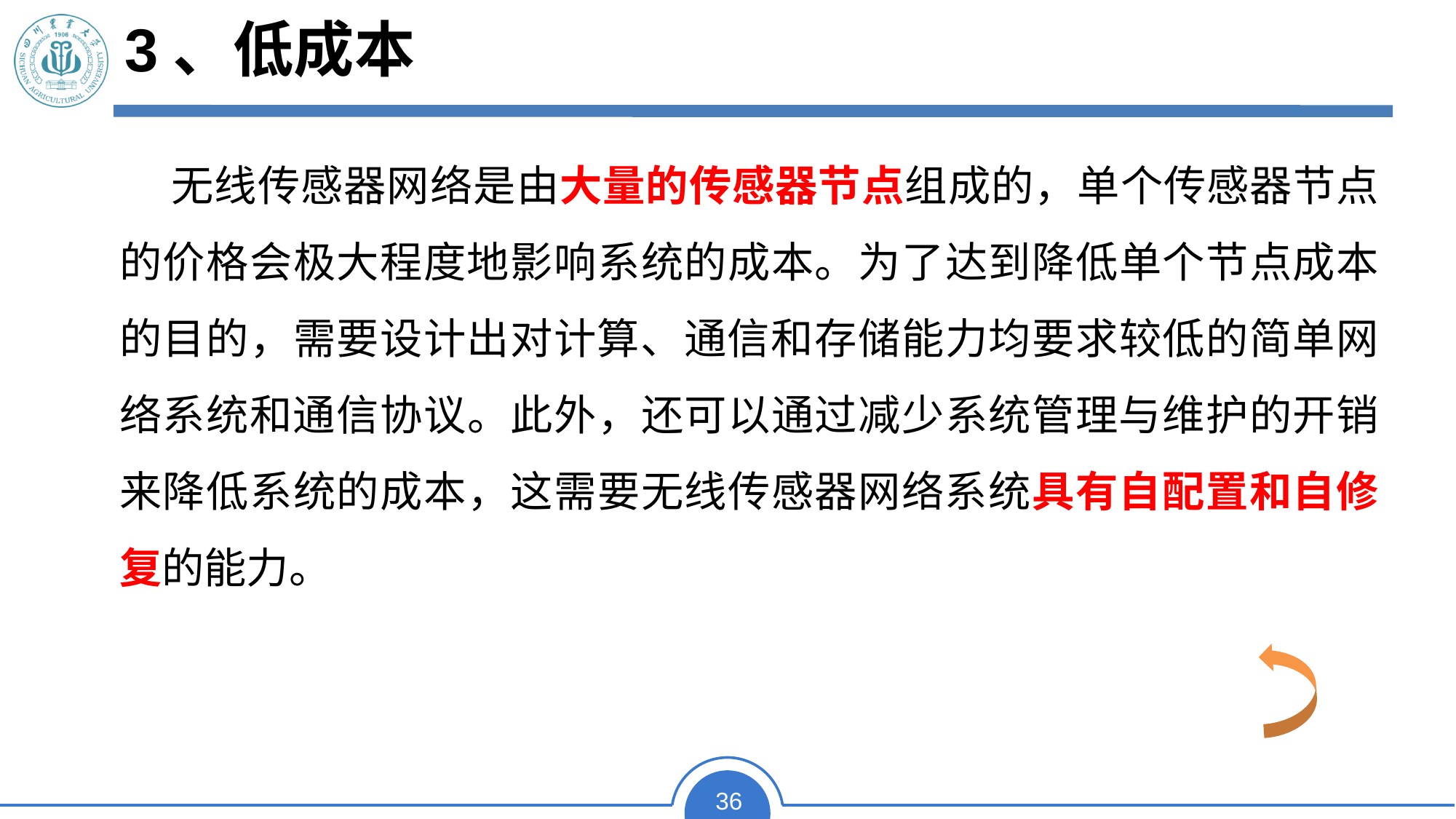

# 3、低成本
    无线传感器网络是由大量的传感器节点组成的，单个传感器节点的价格会极大程度地影响系统的成本。为了达到降低单个节点成本的目的，需要设计出对计算、通信和存储能力均要求较低的简单网络系统和通信协议。此外，还可以通过减少系统管理与维护的开销来降低系统的成本，这需要无线传感器网络系统具有自配置和自修复的能力。